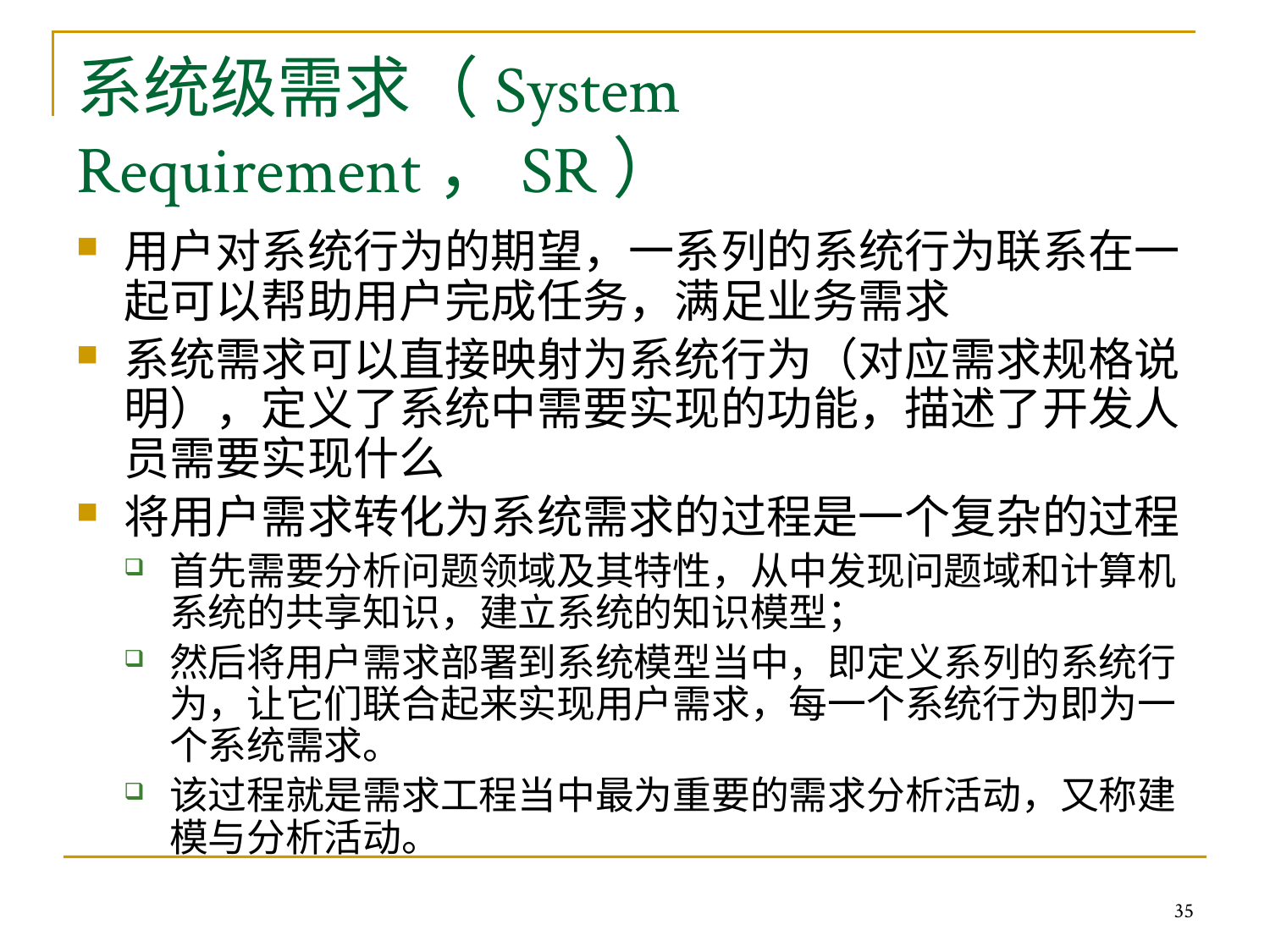

# 系统级需求（System Requirement，SR）
用户对系统行为的期望，一系列的系统行为联系在一起可以帮助用户完成任务，满足业务需求
系统需求可以直接映射为系统行为（对应需求规格说明），定义了系统中需要实现的功能，描述了开发人员需要实现什么
将用户需求转化为系统需求的过程是一个复杂的过程
首先需要分析问题领域及其特性，从中发现问题域和计算机系统的共享知识，建立系统的知识模型；
然后将用户需求部署到系统模型当中，即定义系列的系统行为，让它们联合起来实现用户需求，每一个系统行为即为一个系统需求。
该过程就是需求工程当中最为重要的需求分析活动，又称建模与分析活动。
35